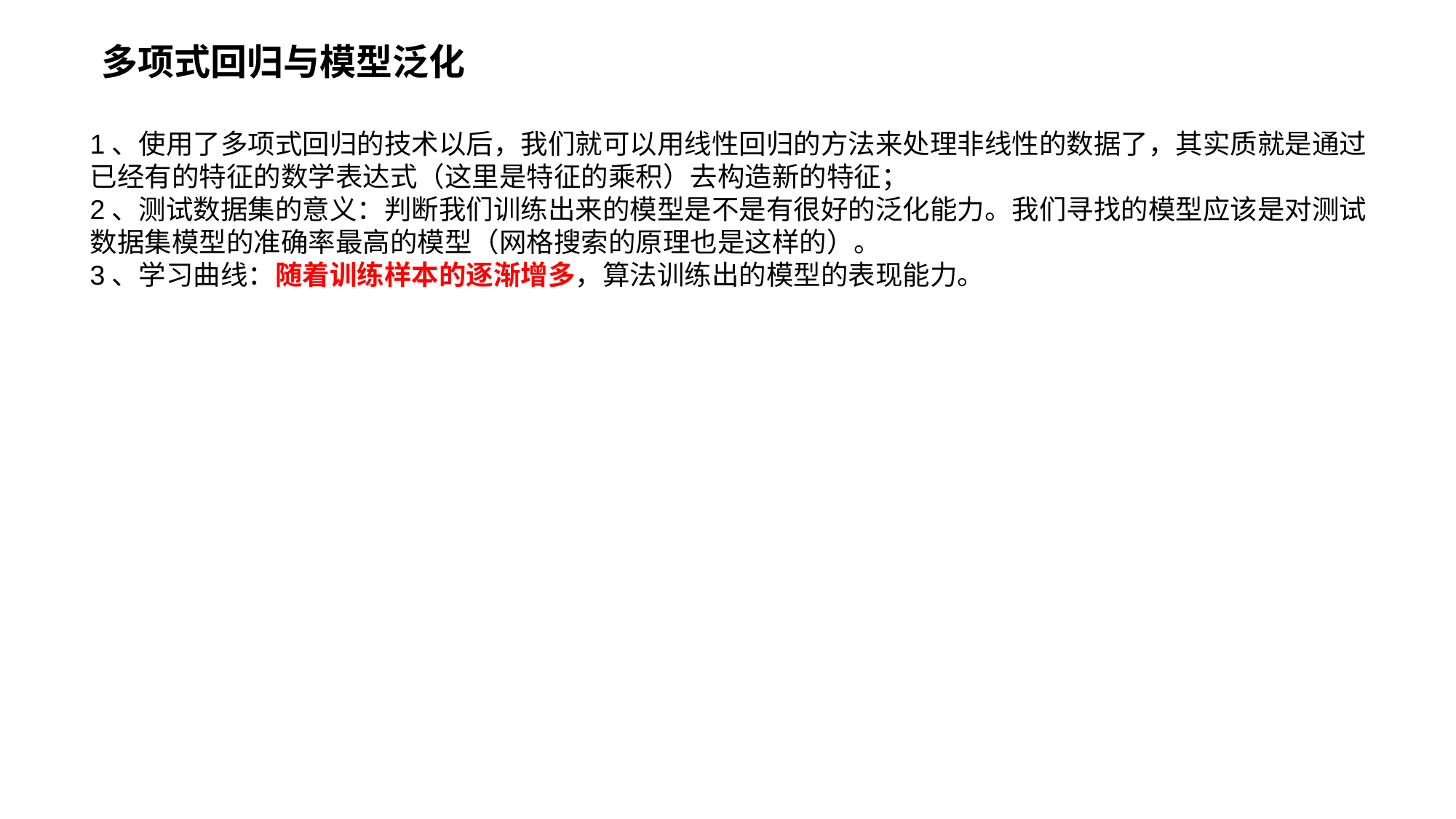

多项式回归与模型泛化
1、使用了多项式回归的技术以后，我们就可以用线性回归的方法来处理非线性的数据了，其实质就是通过已经有的特征的数学表达式（这里是特征的乘积）去构造新的特征；
2、测试数据集的意义：判断我们训练出来的模型是不是有很好的泛化能力。我们寻找的模型应该是对测试数据集模型的准确率最高的模型（网格搜索的原理也是这样的）。
3、学习曲线：随着训练样本的逐渐增多，算法训练出的模型的表现能力。